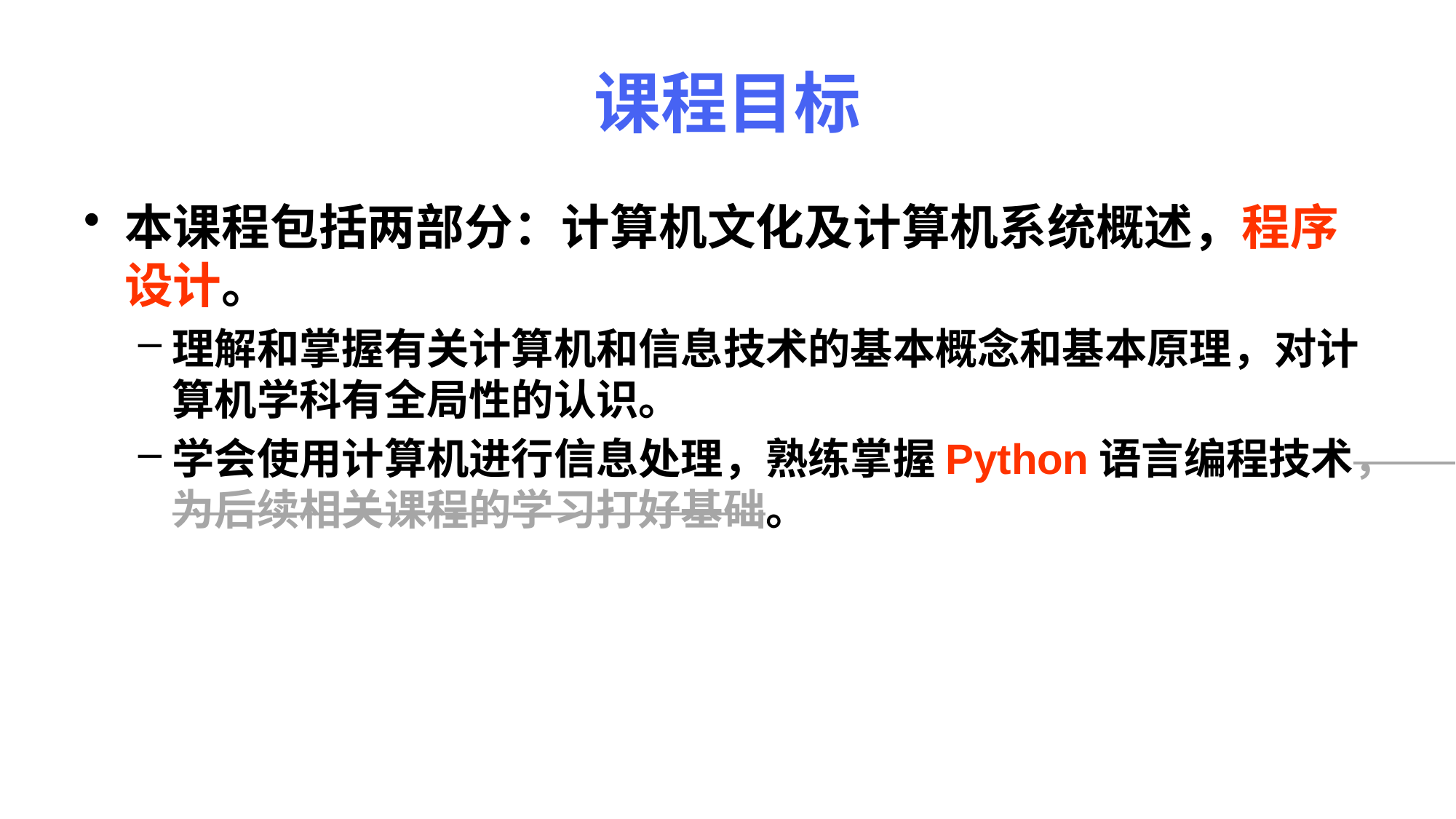

# 课程目标
本课程包括两部分：计算机文化及计算机系统概述，程序设计。
理解和掌握有关计算机和信息技术的基本概念和基本原理，对计算机学科有全局性的认识。
学会使用计算机进行信息处理，熟练掌握Python语言编程技术，为后续相关课程的学习打好基础。